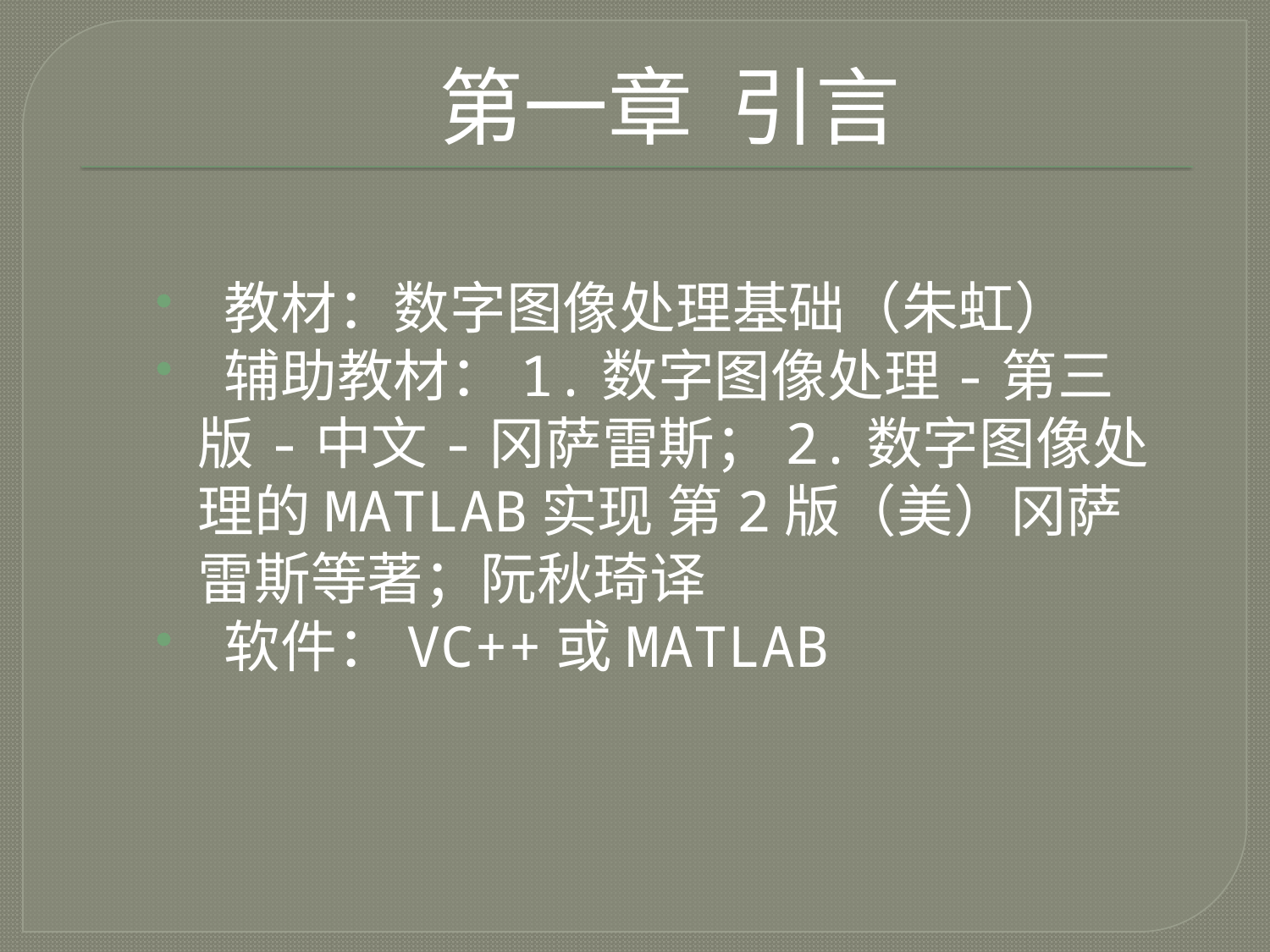

第一章  引言
 教材：数字图像处理基础（朱虹）
 辅助教材：1.数字图像处理-第三版-中文-冈萨雷斯；2.数字图像处理的MATLAB实现 第2版（美）冈萨雷斯等著；阮秋琦译
 软件：VC++或MATLAB